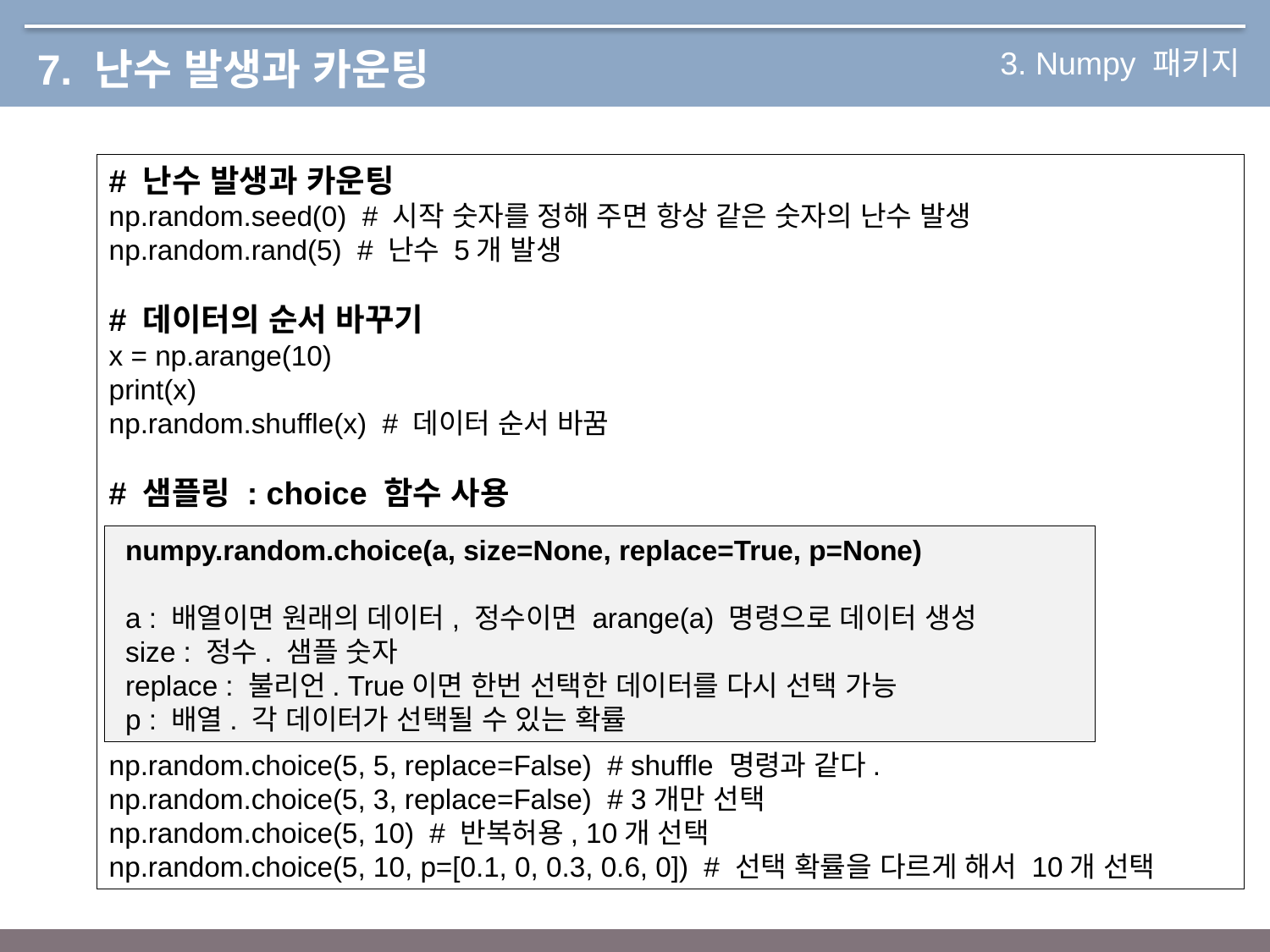

3. Numpy 패키지
7. 난수 발생과 카운팅
# 난수 발생과 카운팅
np.random.seed(0)  # 시작 숫자를 정해 주면 항상 같은 숫자의 난수 발생
np.random.rand(5)  # 난수 5개 발생

# 데이터의 순서 바꾸기
x = np.arange(10)
print(x)
np.random.shuffle(x)  # 데이터 순서 바꿈

# 샘플링 : choice 함수 사용

np.random.choice(5, 5, replace=False)  # shuffle 명령과 같다.
np.random.choice(5, 3, replace=False)  # 3개만 선택
np.random.choice(5, 10)  # 반복허용, 10개 선택
np.random.choice(5, 10, p=[0.1, 0, 0.3, 0.6, 0])  # 선택 확률을 다르게 해서 10개 선택
 numpy.random.choice(a, size=None, replace=True, p=None)

 a : 배열이면 원래의 데이터, 정수이면 arange(a) 명령으로 데이터 생성
 size : 정수. 샘플 숫자
 replace : 불리언. True이면 한번 선택한 데이터를 다시 선택 가능
 p : 배열. 각 데이터가 선택될 수 있는 확률